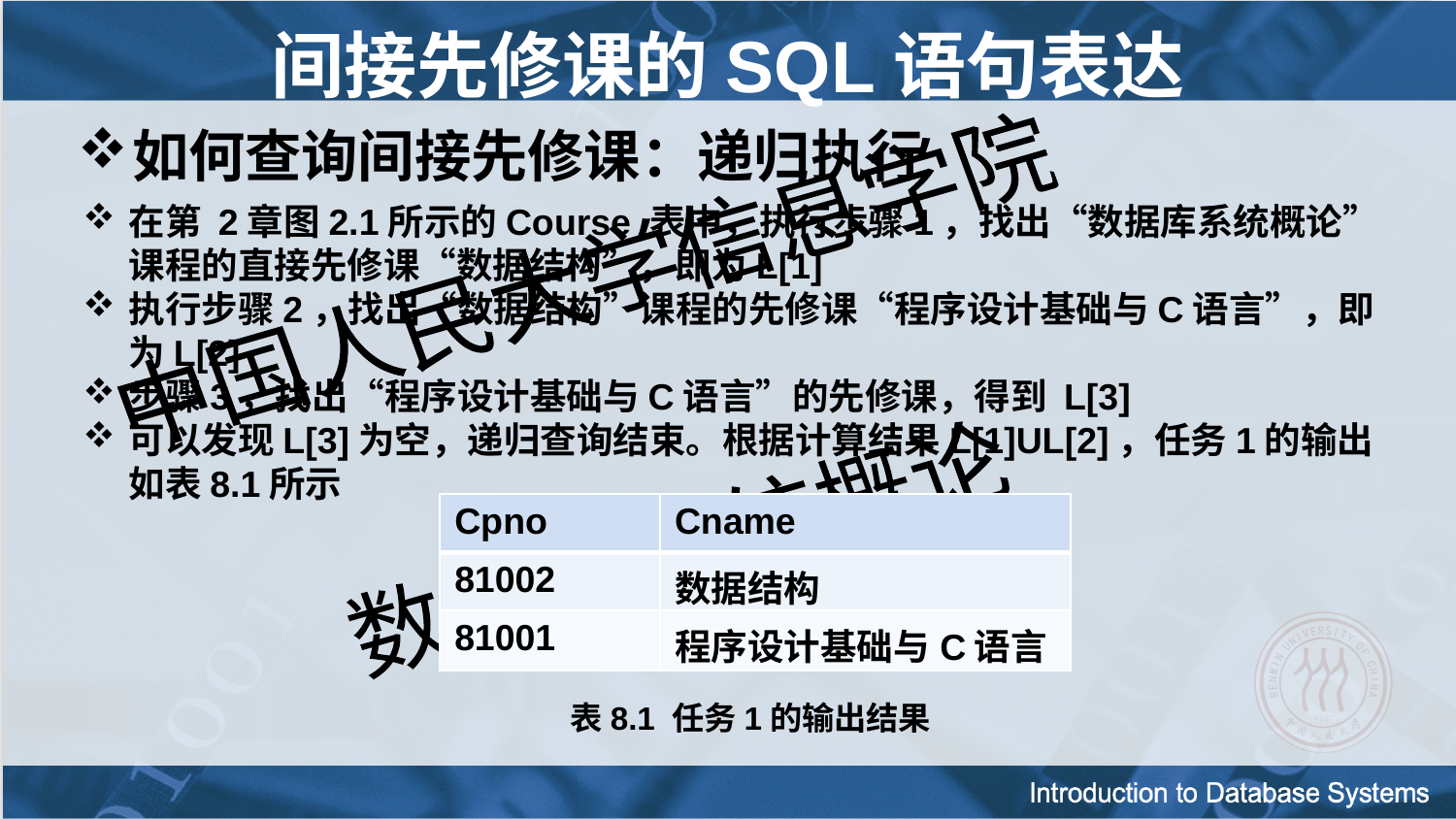

间接先修课的SQL语句表达
如何查询间接先修课：递归执行
在第 2章图2.1所示的Course 表中，执行步骤1，找出“数据库系统概论”课程的直接先修课“数据结构”，即为L[1]
执行步骤2，找出“数据结构”课程的先修课“程序设计基础与C语言”，即为L[2]
步骤3，找出“程序设计基础与C语言”的先修课，得到 L[3]
可以发现L[3]为空，递归查询结束。根据计算结果L[1]UL[2]，任务1的输出如表8.1所示
| Cpno | Cname |
| --- | --- |
| 81002 | 数据结构 |
| 81001 | 程序设计基础与C语言 |
表8.1 任务1的输出结果